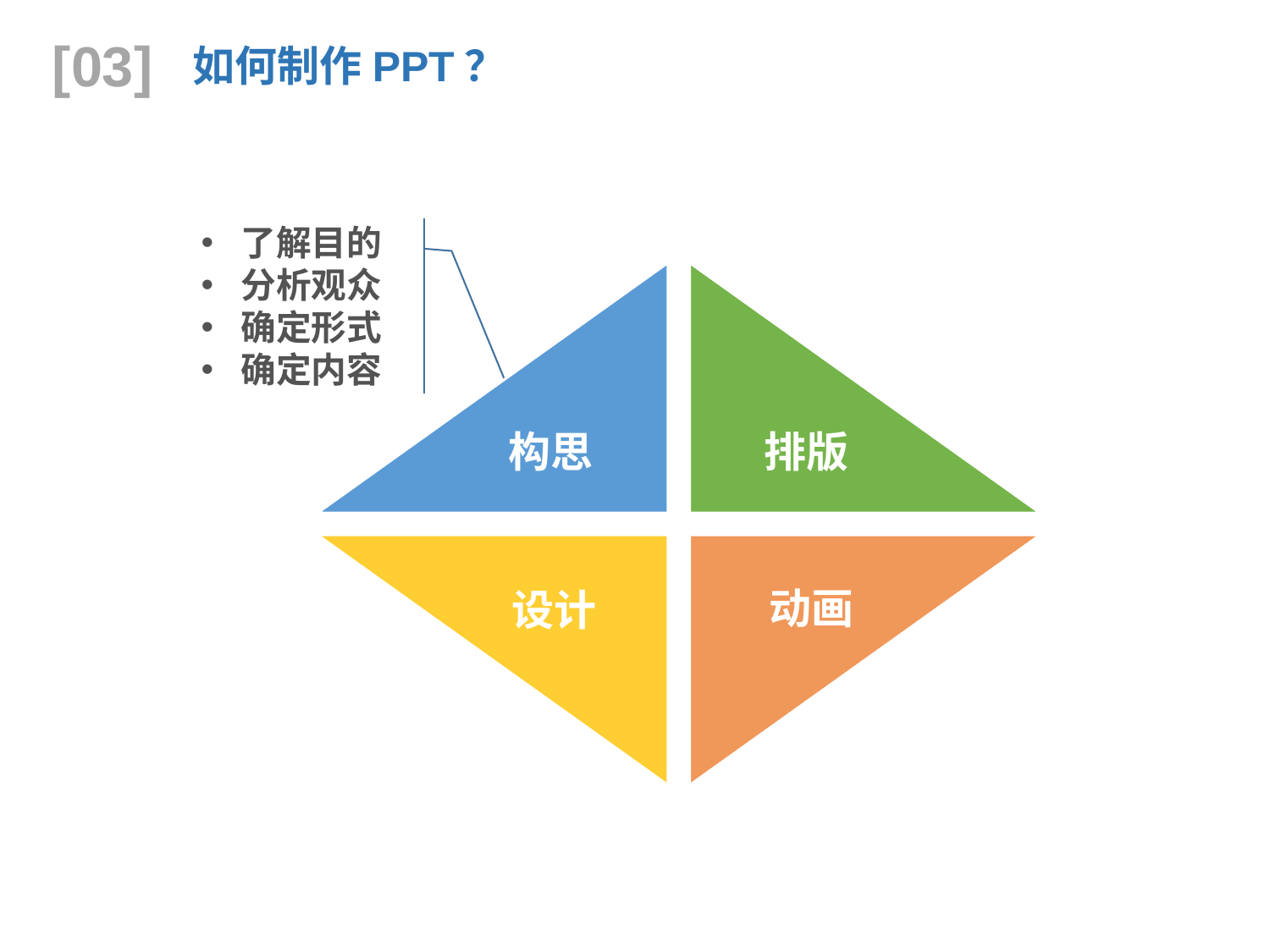

[03]
如何制作PPT？
了解目的
分析观众
确定形式
确定内容
构思
排版

动画
设计